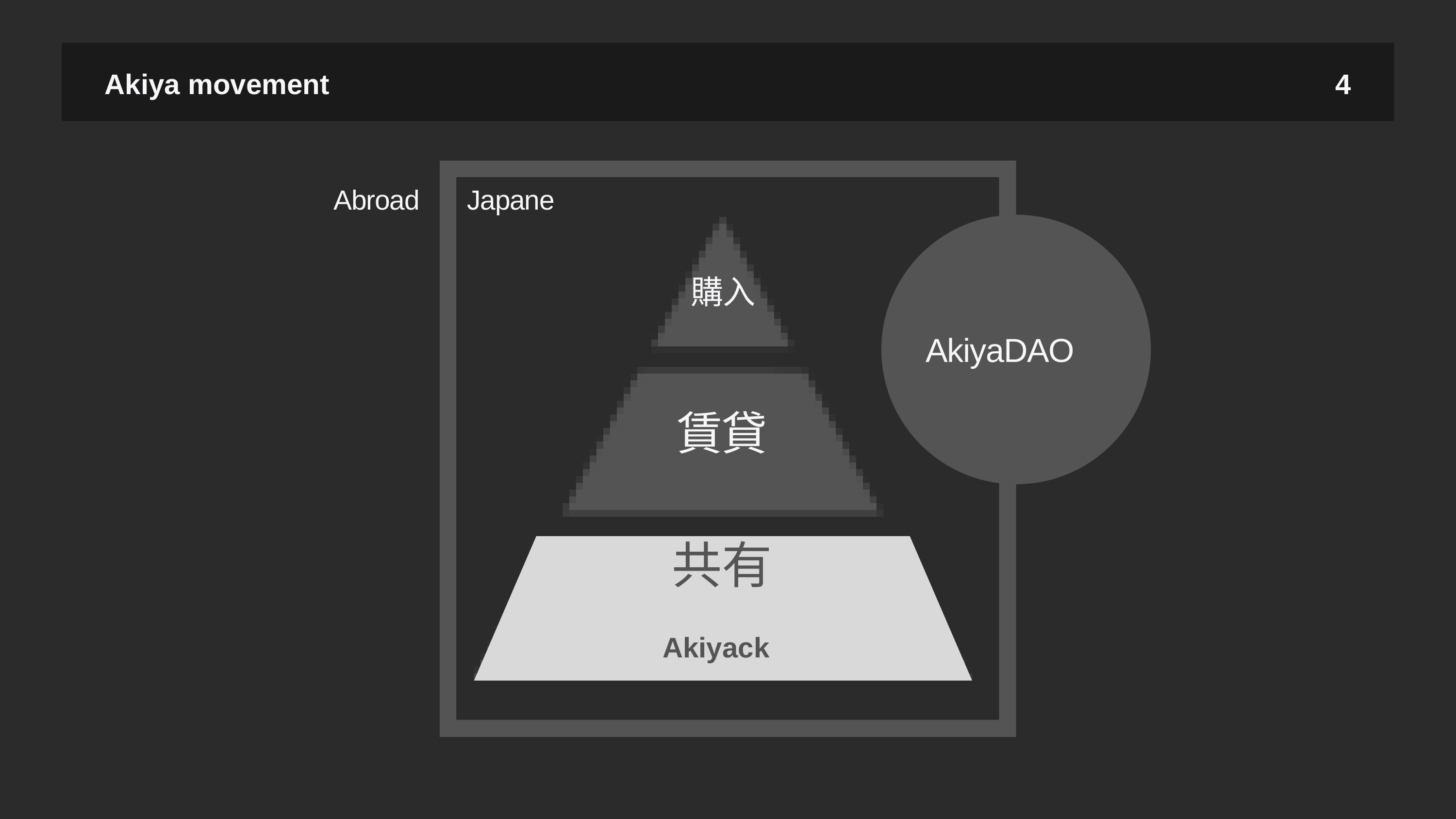

Akiya movement
4

Abroad
Japane

購入
AkiyaDAO
賃貸
共有

Akiyack